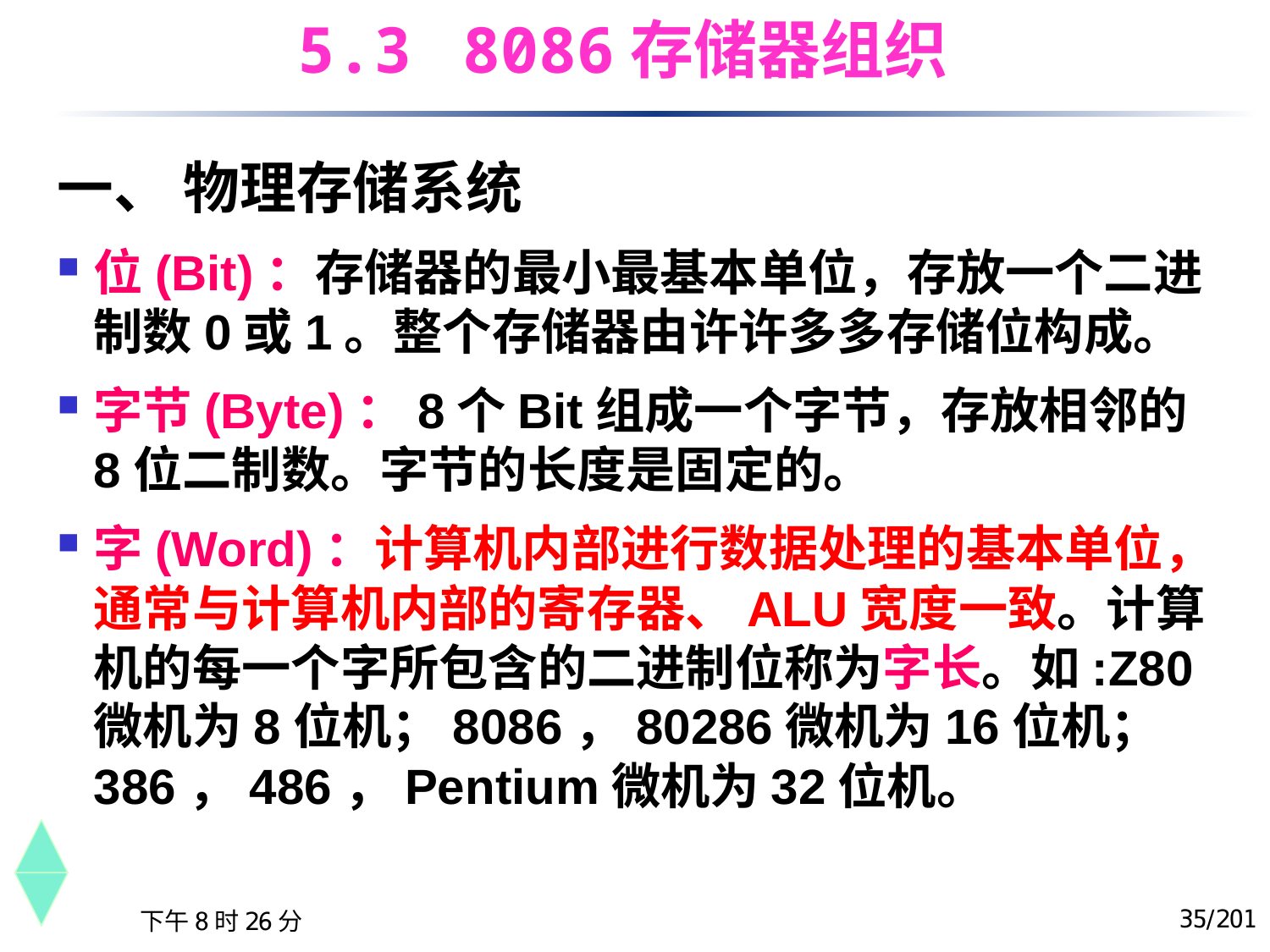

5.3	 8086存储器组织
一、 物理存储系统
位(Bit)：存储器的最小最基本单位，存放一个二进制数0或1。整个存储器由许许多多存储位构成。
字节(Byte)：8个Bit组成一个字节，存放相邻的8位二制数。字节的长度是固定的。
字(Word)：计算机内部进行数据处理的基本单位，通常与计算机内部的寄存器、ALU宽度一致。计算机的每一个字所包含的二进制位称为字长。如:Z80微机为8位机；8086，80286微机为16位机；386，486，Pentium微机为32位机。
35/201
下午8时26分